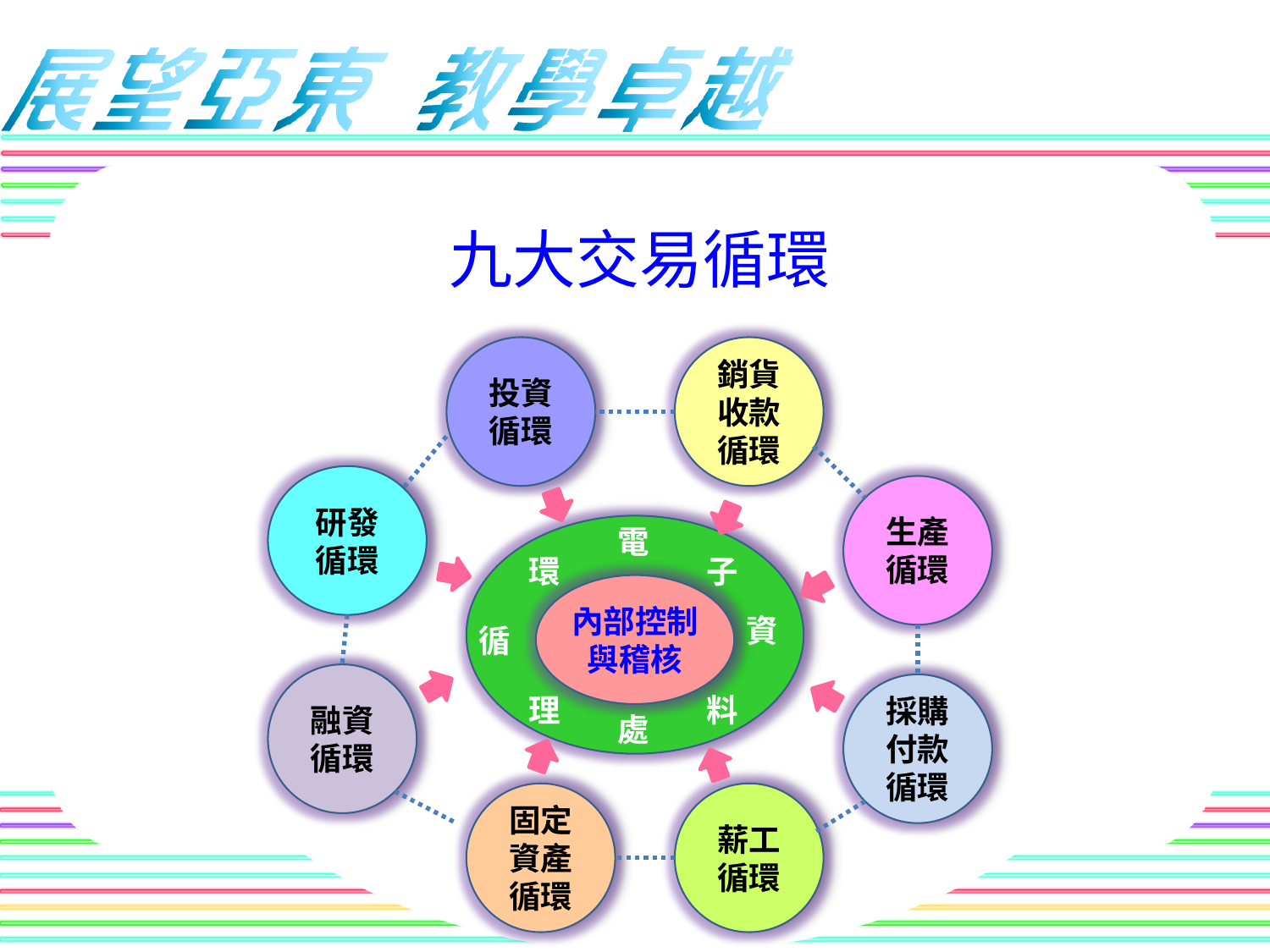

# 九大交易循環

投資循環
銷貨收款循環
研發循環
生產循環

電

環
子

內部控制
與稽核
資
循
融資循環

採購付款循環

理
料
處

固定資產循環
薪工循環